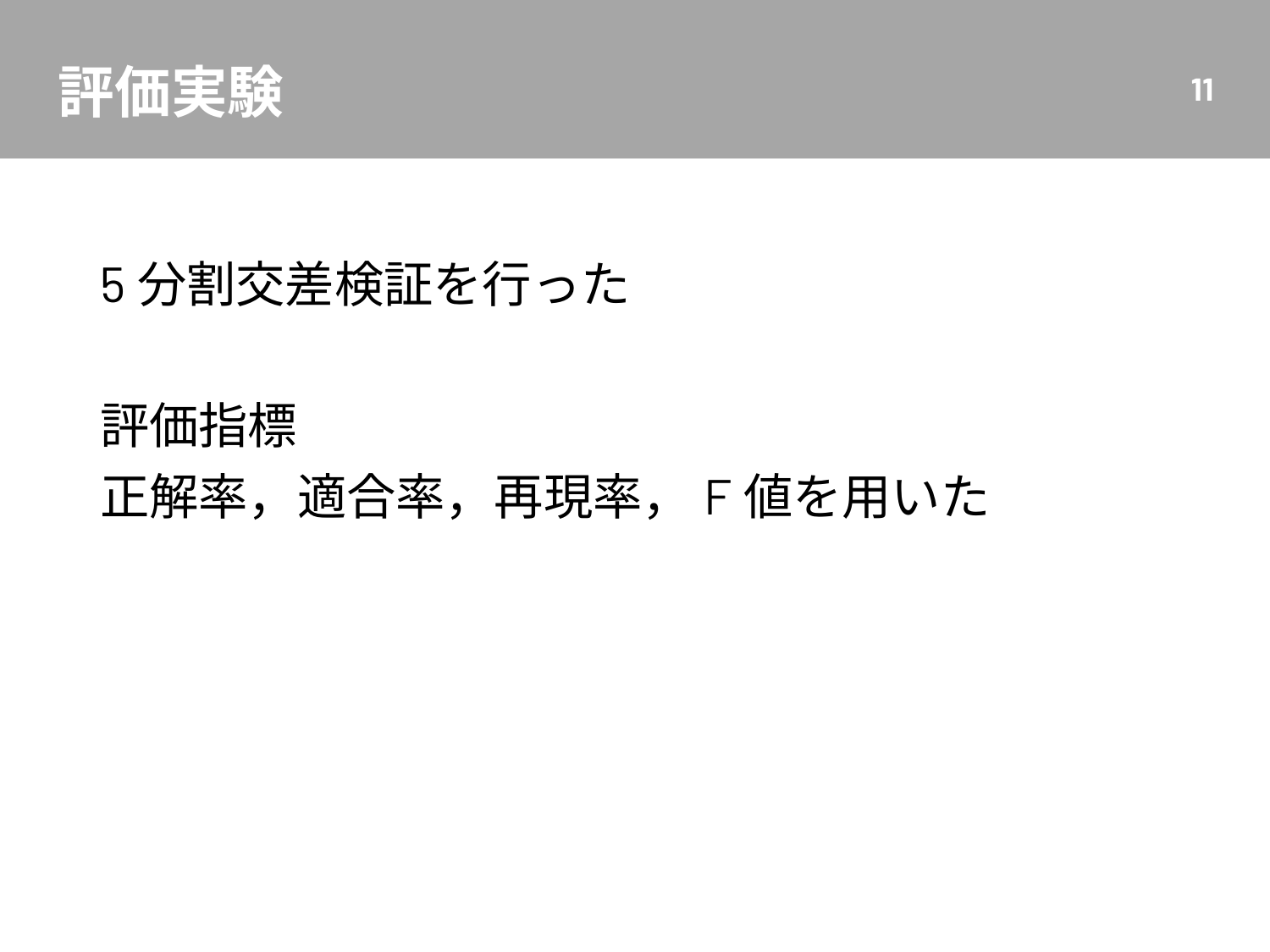

# 評価実験
11
5分割交差検証を行った

評価指標
正解率，適合率，再現率，F値を用いた